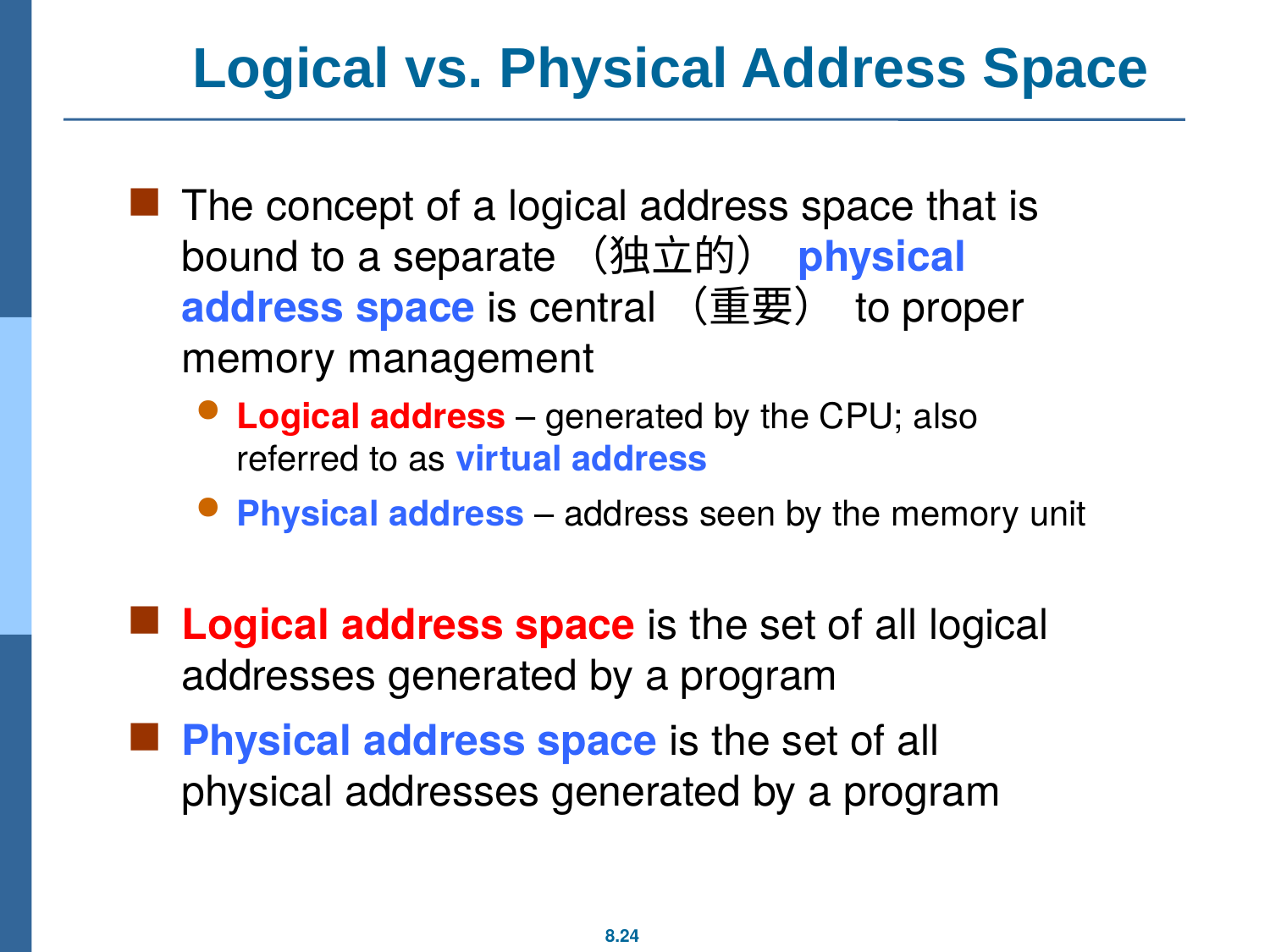

# Logical vs. Physical Address Space
The concept of a logical address space that is bound to a separate（独立的） physical address space is central（重要） to proper memory management
Logical address – generated by the CPU; also referred to as virtual address
Physical address – address seen by the memory unit

Logical address space is the set of all logical addresses generated by a program
Physical address space is the set of all physical addresses generated by a program